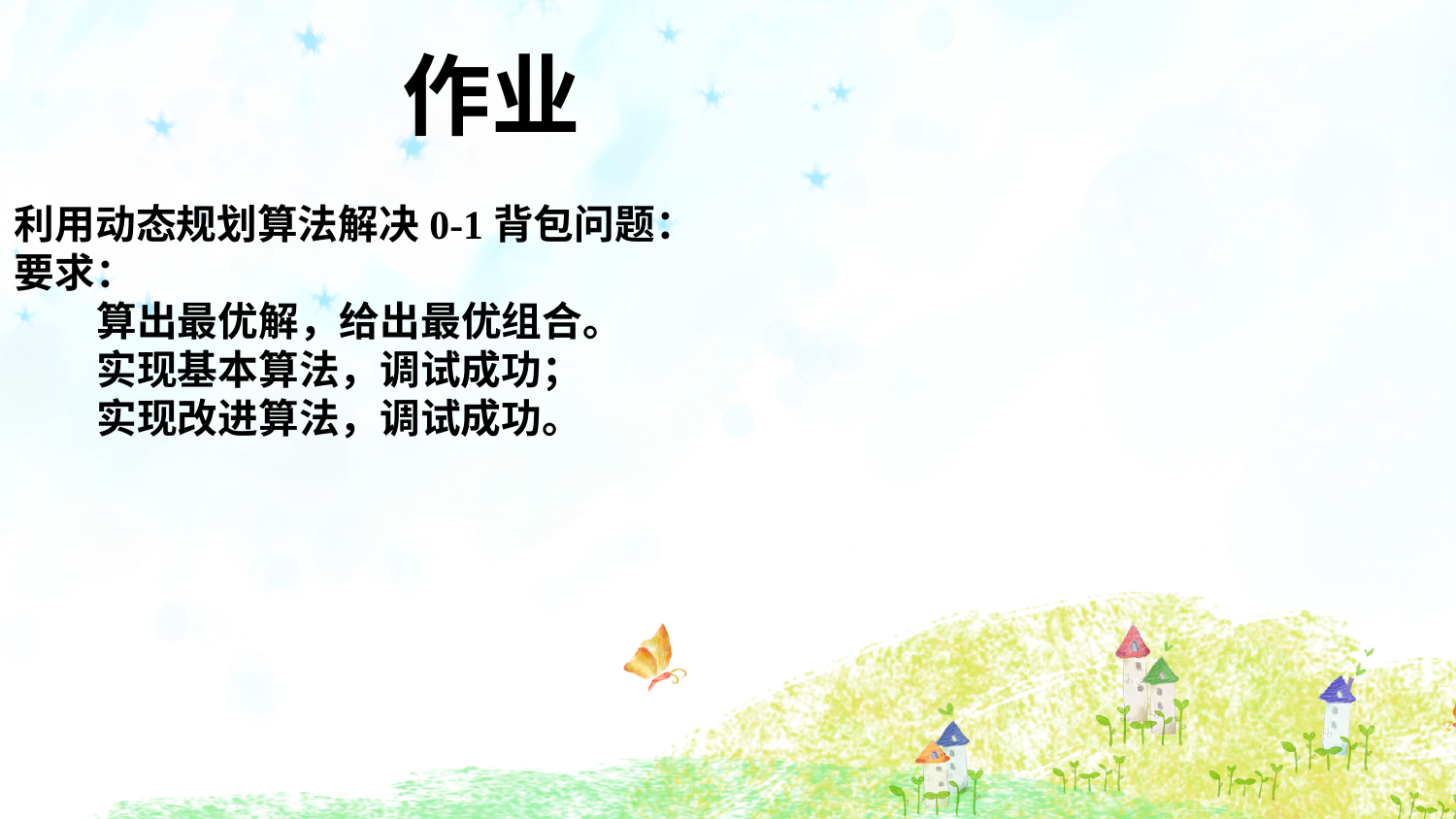

作业
利用动态规划算法解决0-1背包问题：
要求：
算出最优解，给出最优组合。
实现基本算法，调试成功；
实现改进算法，调试成功。